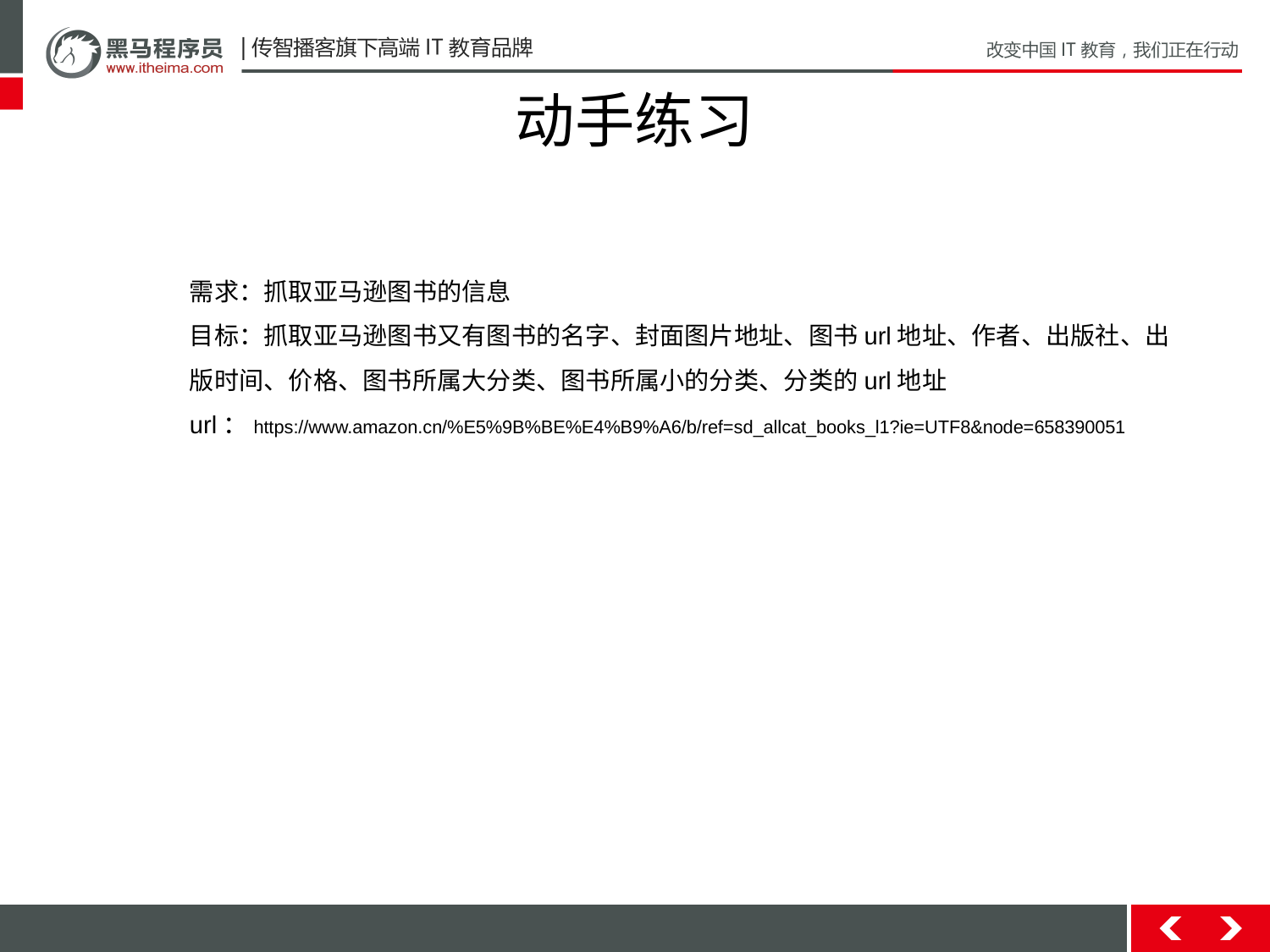

# 动手练习
需求：抓取亚马逊图书的信息
目标：抓取亚马逊图书又有图书的名字、封面图片地址、图书url地址、作者、出版社、出版时间、价格、图书所属大分类、图书所属小的分类、分类的url地址
url：https://www.amazon.cn/%E5%9B%BE%E4%B9%A6/b/ref=sd_allcat_books_l1?ie=UTF8&node=658390051